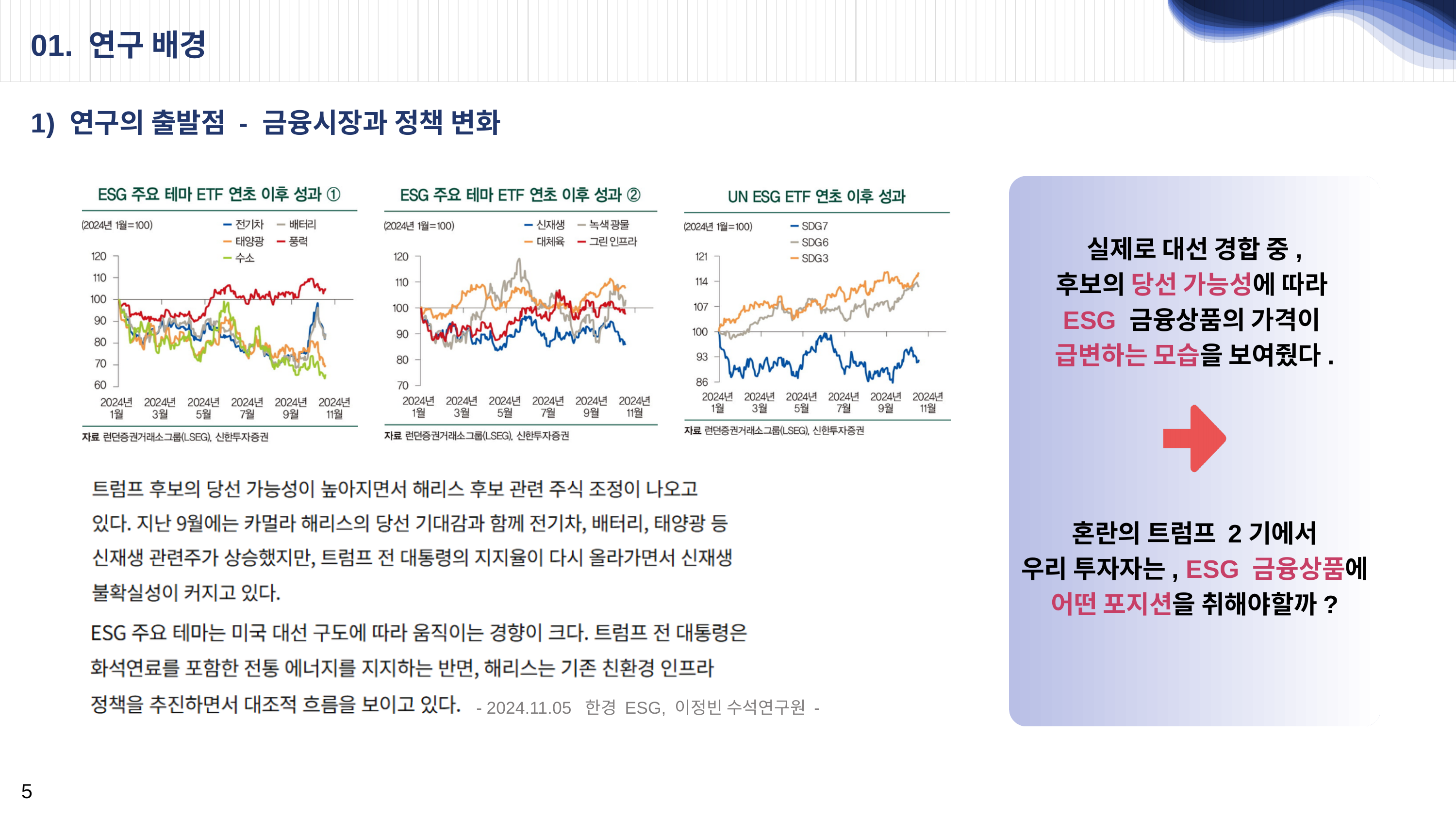

01. 연구 배경
1) 연구의 출발점 - 금융시장과 정책 변화

실제로 대선 경합 중,
후보의 당선 가능성에 따라
ESG 금융상품의 가격이
급변하는 모습을 보여줬다.

혼란의 트럼프 2기에서
우리 투자자는, ESG 금융상품에
어떤 포지션을 취해야할까?

 - 2024.11.05  한경 ESG, 이정빈 수석연구원 -
5